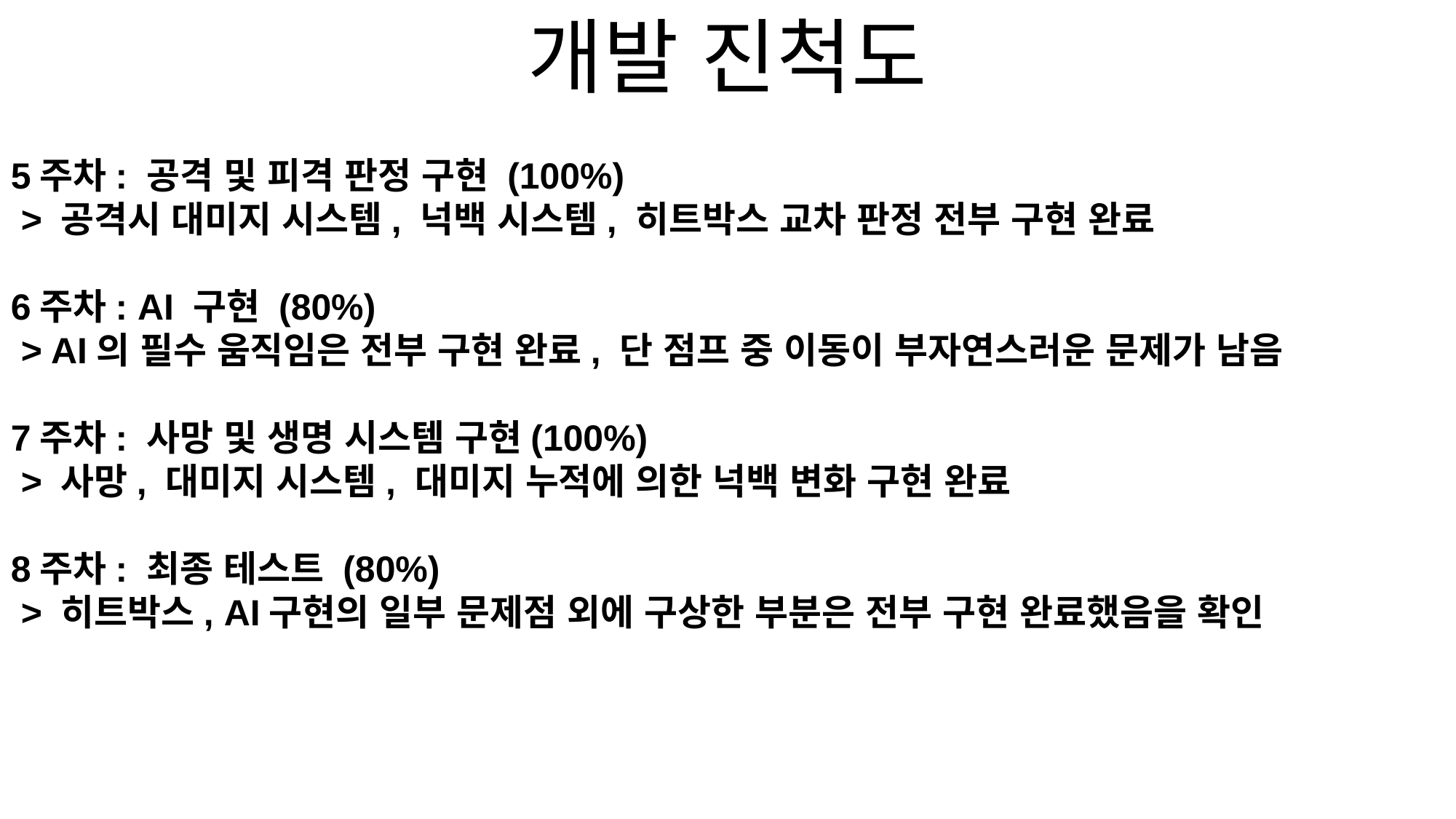

개발 진척도
5주차: 공격 및 피격 판정 구현 (100%)
 > 공격시 대미지 시스템, 넉백 시스템, 히트박스 교차 판정 전부 구현 완료

6주차: AI 구현 (80%)
 > AI의 필수 움직임은 전부 구현 완료, 단 점프 중 이동이 부자연스러운 문제가 남음

7주차: 사망 및 생명 시스템 구현(100%)
 > 사망, 대미지 시스템, 대미지 누적에 의한 넉백 변화 구현 완료

8주차: 최종 테스트 (80%)
 > 히트박스, AI구현의 일부 문제점 외에 구상한 부분은 전부 구현 완료했음을 확인